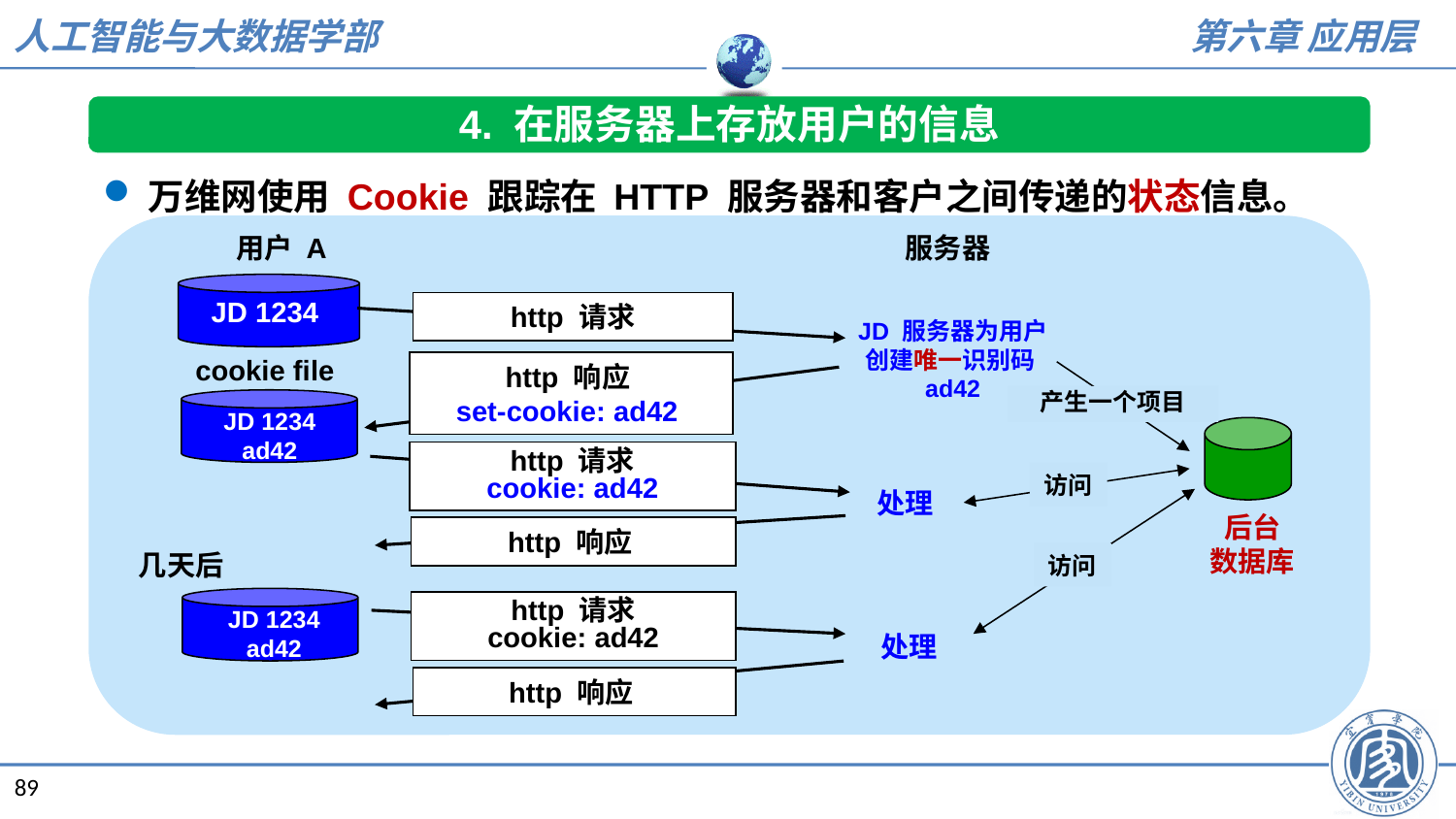

4. 在服务器上存放用户的信息

万维网使用 Cookie 跟踪在 HTTP 服务器和客户之间传递的状态信息。

用户 A
服务器

JD 1234
http 请求

JD 服务器为用户创建唯一识别码ad42

产生一个项目
cookie file
http 响应
set-cookie: ad42

JD 1234
ad42

http 请求
cookie: ad42

访问

处理

访问
http 请求
cookie: ad42

处理
后台
数据库

http 响应
几天后

JD 1234
ad42

http 响应
89